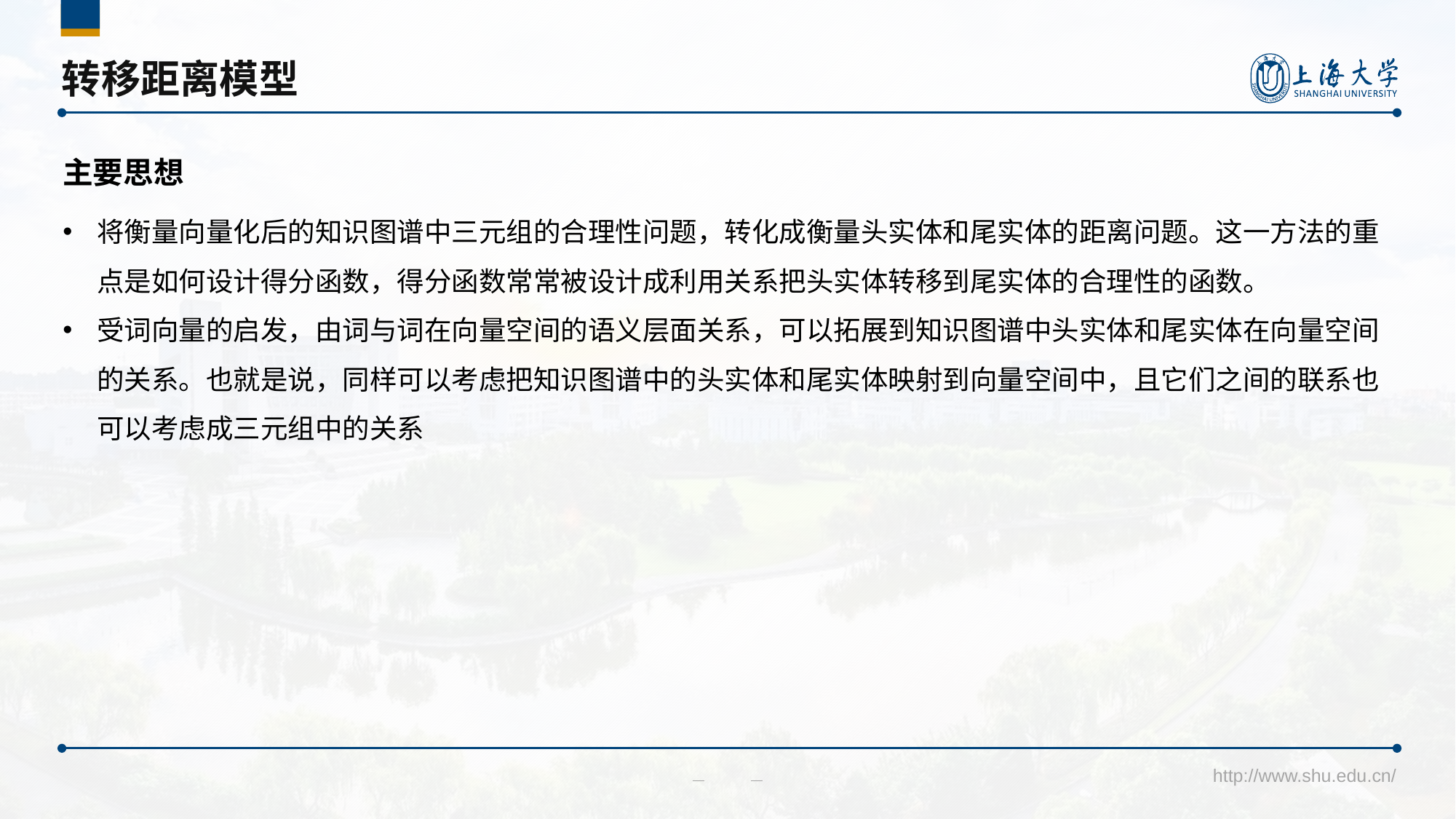

# 转移距离模型
主要思想
将衡量向量化后的知识图谱中三元组的合理性问题，转化成衡量头实体和尾实体的距离问题。这一方法的重点是如何设计得分函数，得分函数常常被设计成利用关系把头实体转移到尾实体的合理性的函数。
受词向量的启发，由词与词在向量空间的语义层面关系，可以拓展到知识图谱中头实体和尾实体在向量空间的关系。也就是说，同样可以考虑把知识图谱中的头实体和尾实体映射到向量空间中，且它们之间的联系也可以考虑成三元组中的关系
31